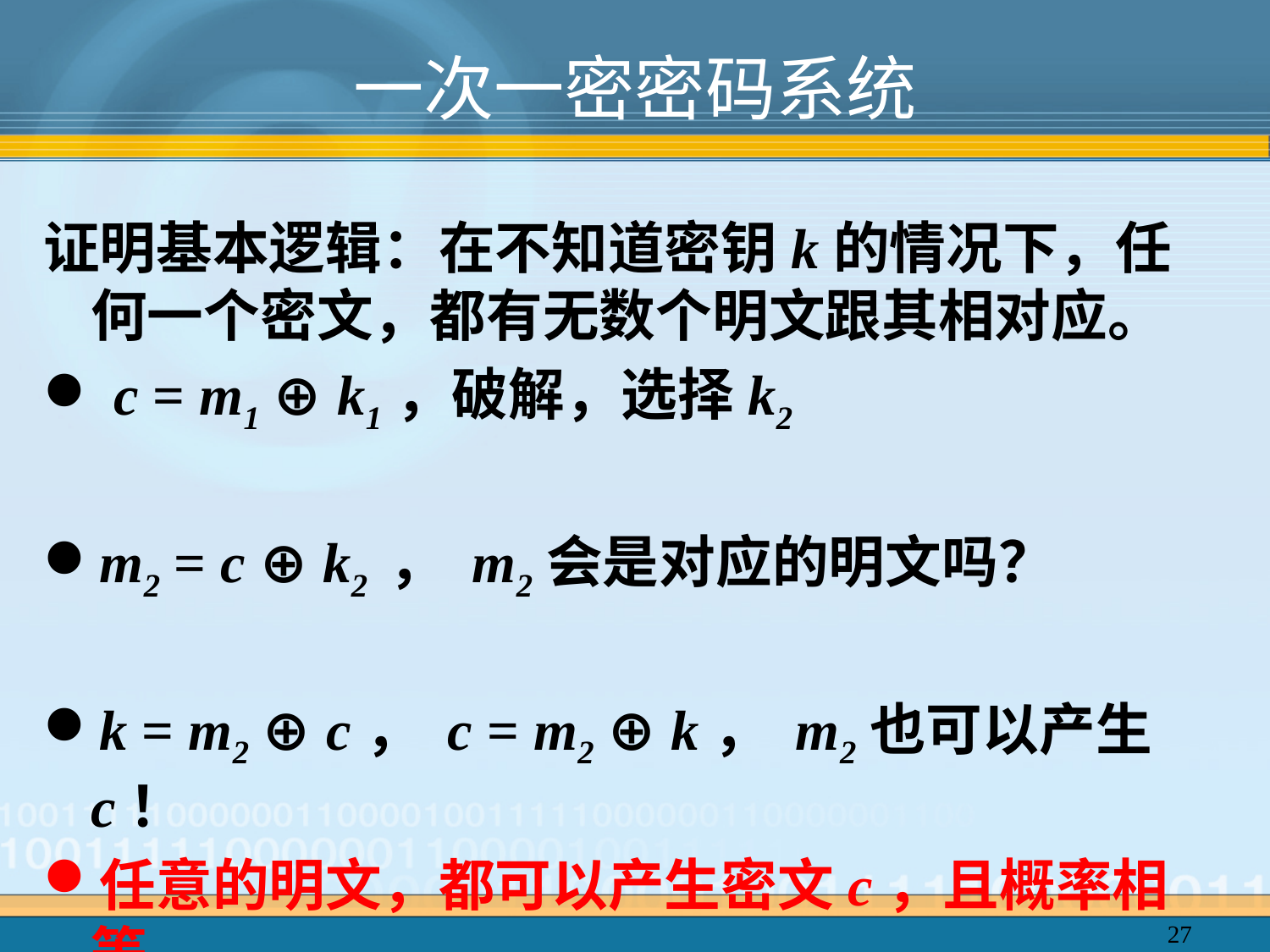

# 一次一密密码系统
证明基本逻辑：在不知道密钥k的情况下，任何一个密文，都有无数个明文跟其相对应。
 c = m1 ⊕ k1，破解，选择k2

m2 = c ⊕ k2 ， m2会是对应的明文吗？

k = m2 ⊕ c， c = m2 ⊕ k， m2也可以产生c！
任意的明文，都可以产生密文c，且概率相等。

27